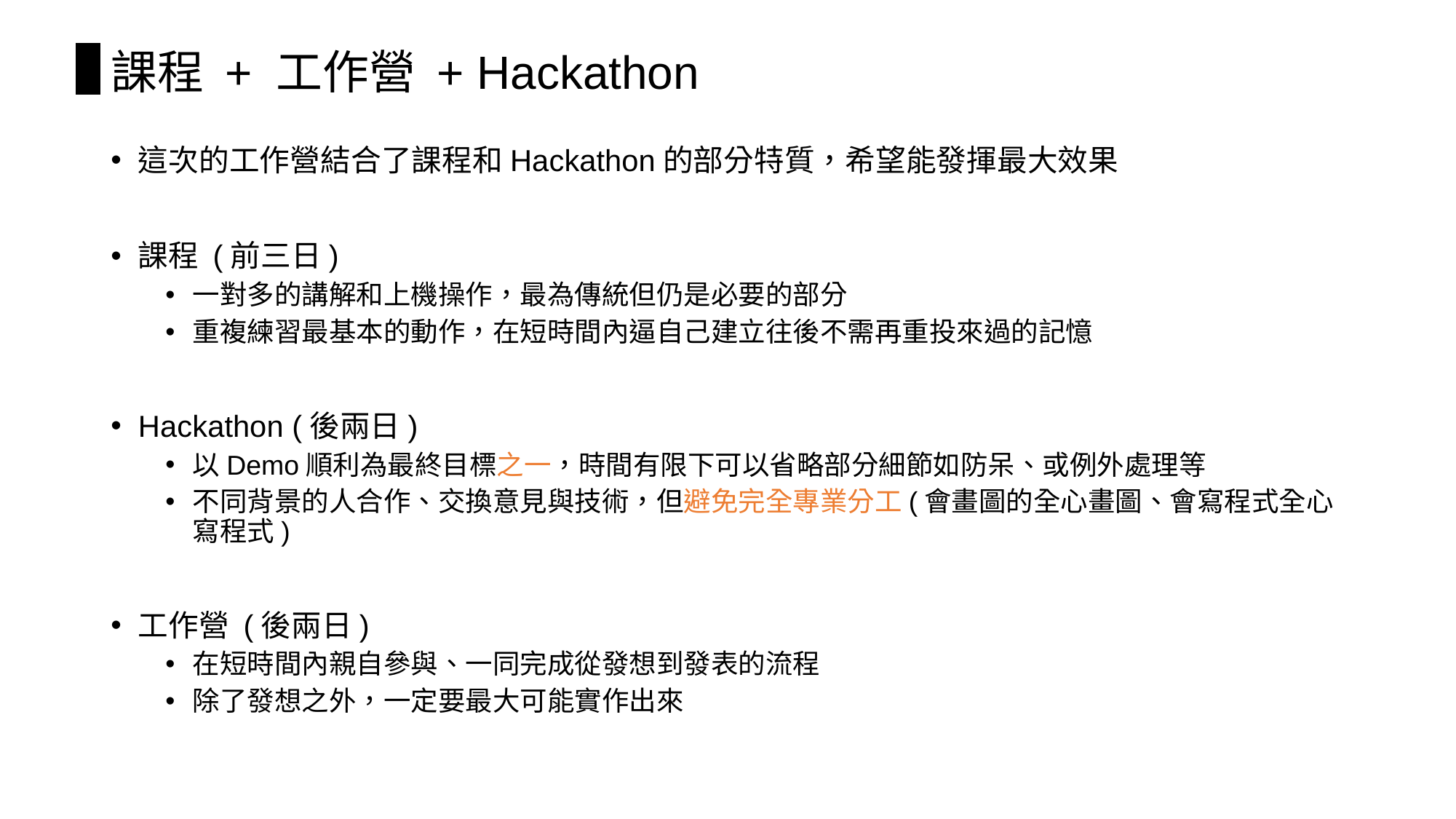

# 課程 + 工作營 + Hackathon
這次的工作營結合了課程和Hackathon的部分特質，希望能發揮最大效果

課程 (前三日)
一對多的講解和上機操作，最為傳統但仍是必要的部分
重複練習最基本的動作，在短時間內逼自己建立往後不需再重投來過的記憶

Hackathon (後兩日)
以Demo順利為最終目標之一，時間有限下可以省略部分細節如防呆、或例外處理等
不同背景的人合作、交換意見與技術，但避免完全專業分工(會畫圖的全心畫圖、會寫程式全心寫程式)

工作營 (後兩日)
在短時間內親自參與、一同完成從發想到發表的流程
除了發想之外，一定要最大可能實作出來